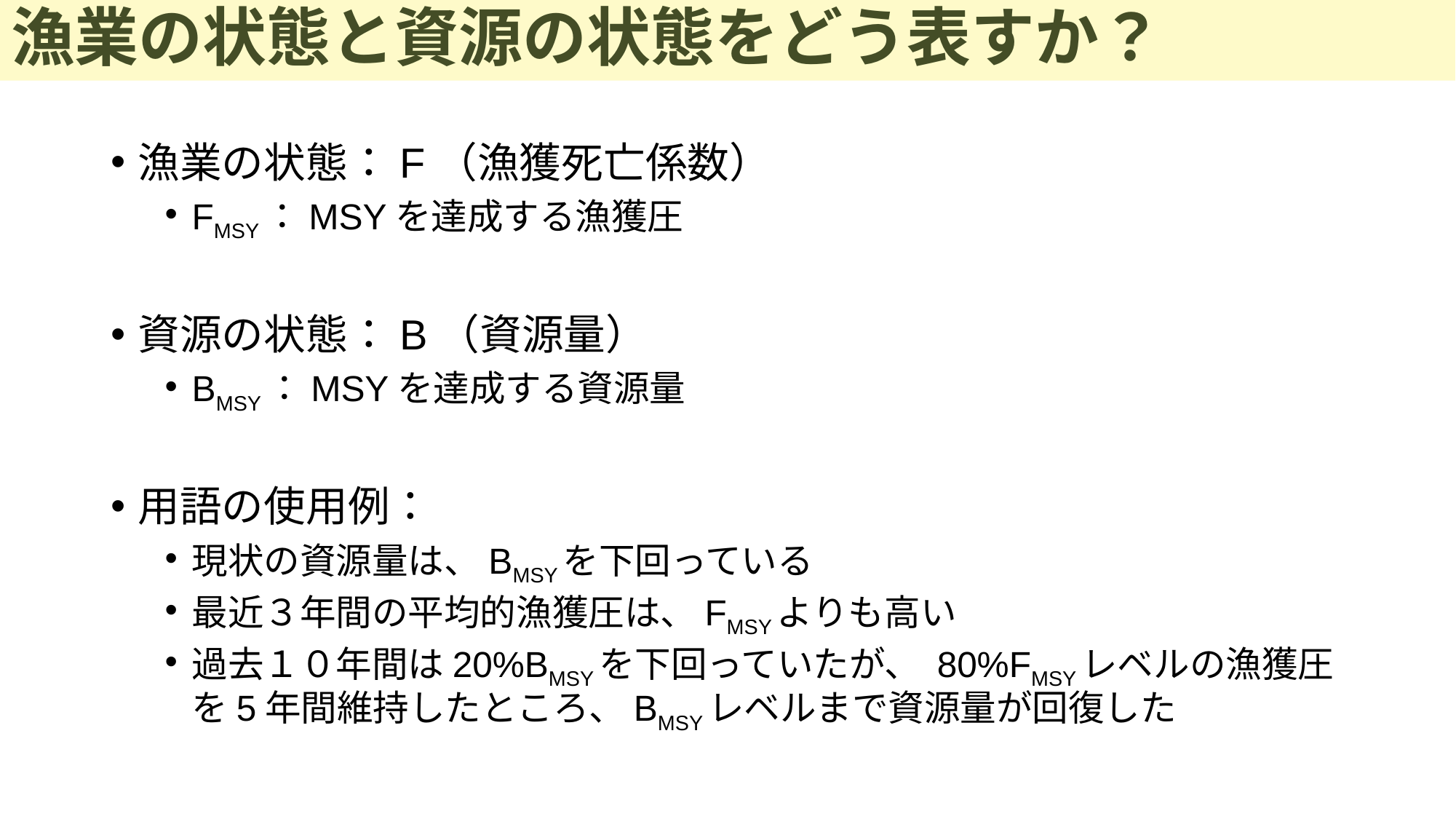

# 漁業の状態と資源の状態をどう表すか？
漁業の状態：F（漁獲死亡係数）
FMSY：MSYを達成する漁獲圧

資源の状態：B（資源量）
BMSY：MSYを達成する資源量

用語の使用例：
現状の資源量は、BMSYを下回っている
最近３年間の平均的漁獲圧は、FMSYよりも高い
過去１０年間は20%BMSYを下回っていたが、 80%FMSYレベルの漁獲圧を5年間維持したところ、BMSYレベルまで資源量が回復した